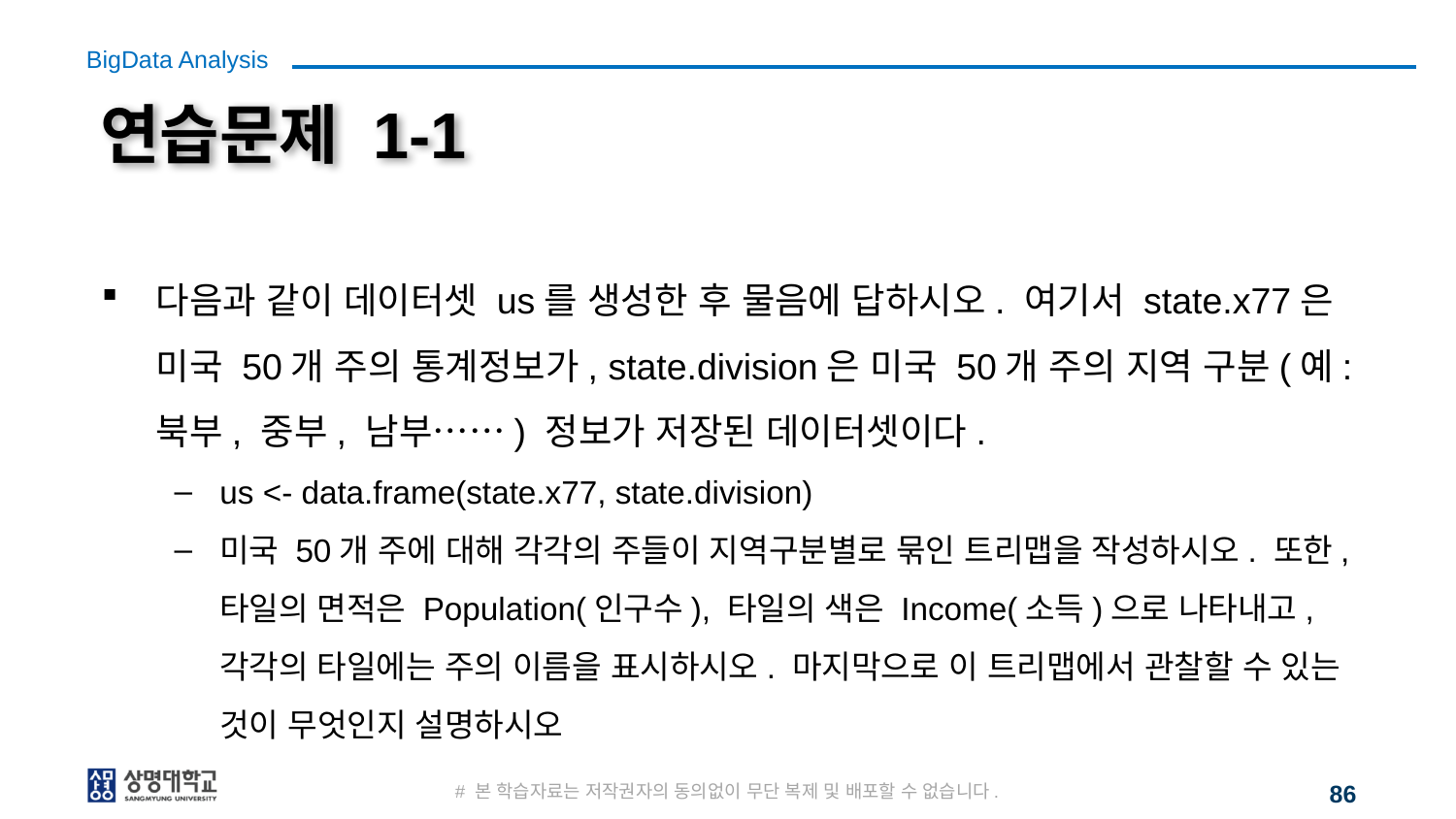

# 연습문제 1-1
다음과 같이 데이터셋 us를 생성한 후 물음에 답하시오. 여기서 state.x77은 미국 50개 주의 통계정보가, state.division은 미국 50개 주의 지역 구분(예: 북부, 중부, 남부……) 정보가 저장된 데이터셋이다.
us <- data.frame(state.x77, state.division)
미국 50개 주에 대해 각각의 주들이 지역구분별로 묶인 트리맵을 작성하시오. 또한, 타일의 면적은 Population(인구수), 타일의 색은 Income(소득)으로 나타내고, 각각의 타일에는 주의 이름을 표시하시오. 마지막으로 이 트리맵에서 관찰할 수 있는 것이 무엇인지 설명하시오

# 본 학습자료는 저작권자의 동의없이 무단 복제 및 배포할 수 없습니다.
86